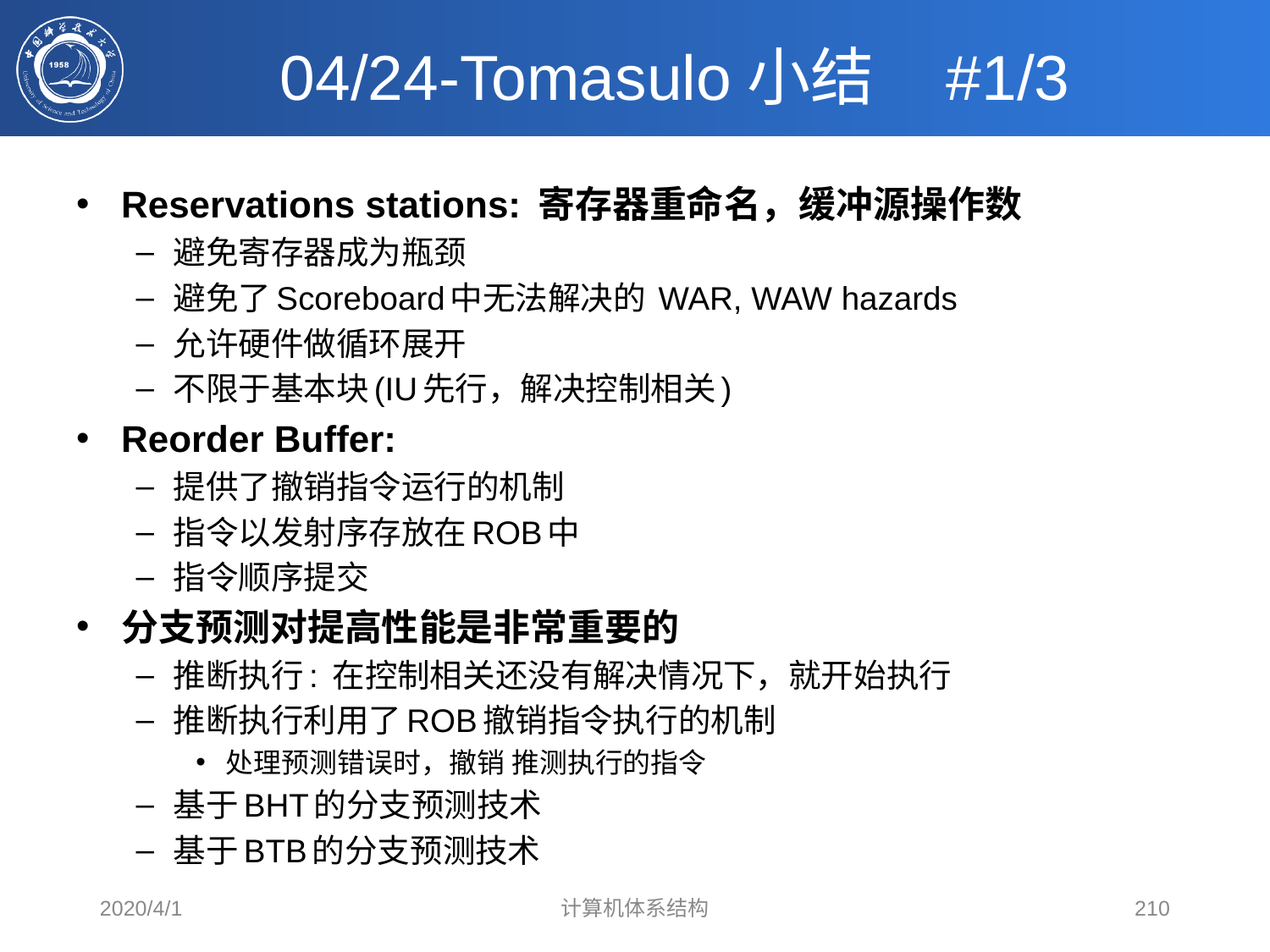

# 04/24-Tomasulo小结    #1/3

Reservations stations: 寄存器重命名，缓冲源操作数
避免寄存器成为瓶颈
避免了Scoreboard中无法解决的 WAR, WAW hazards
允许硬件做循环展开
不限于基本块(IU先行，解决控制相关)
Reorder Buffer:
提供了撤销指令运行的机制
指令以发射序存放在ROB中
指令顺序提交
分支预测对提高性能是非常重要的
推断执行: 在控制相关还没有解决情况下，就开始执行
推断执行利用了ROB撤销指令执行的机制
处理预测错误时，撤销 推测执行的指令
基于BHT的分支预测技术
基于BTB的分支预测技术
2020/4/1
计算机体系结构
210